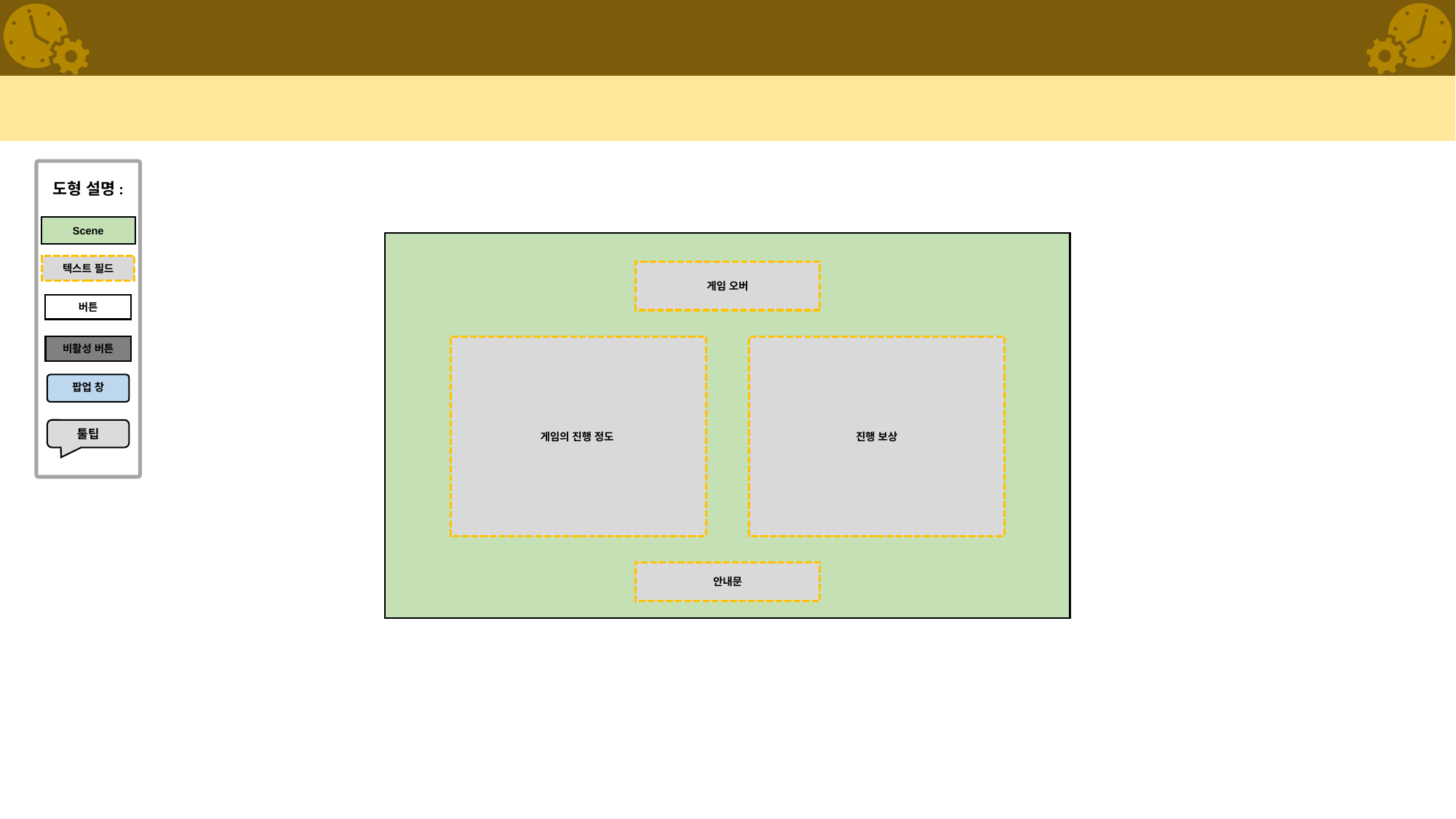

도형 설명:
Scene

텍스트 필드
게임 오버
버튼
비활성 버튼
게임의 진행 정도
진행 보상
팝업 창
툴팁
안내문